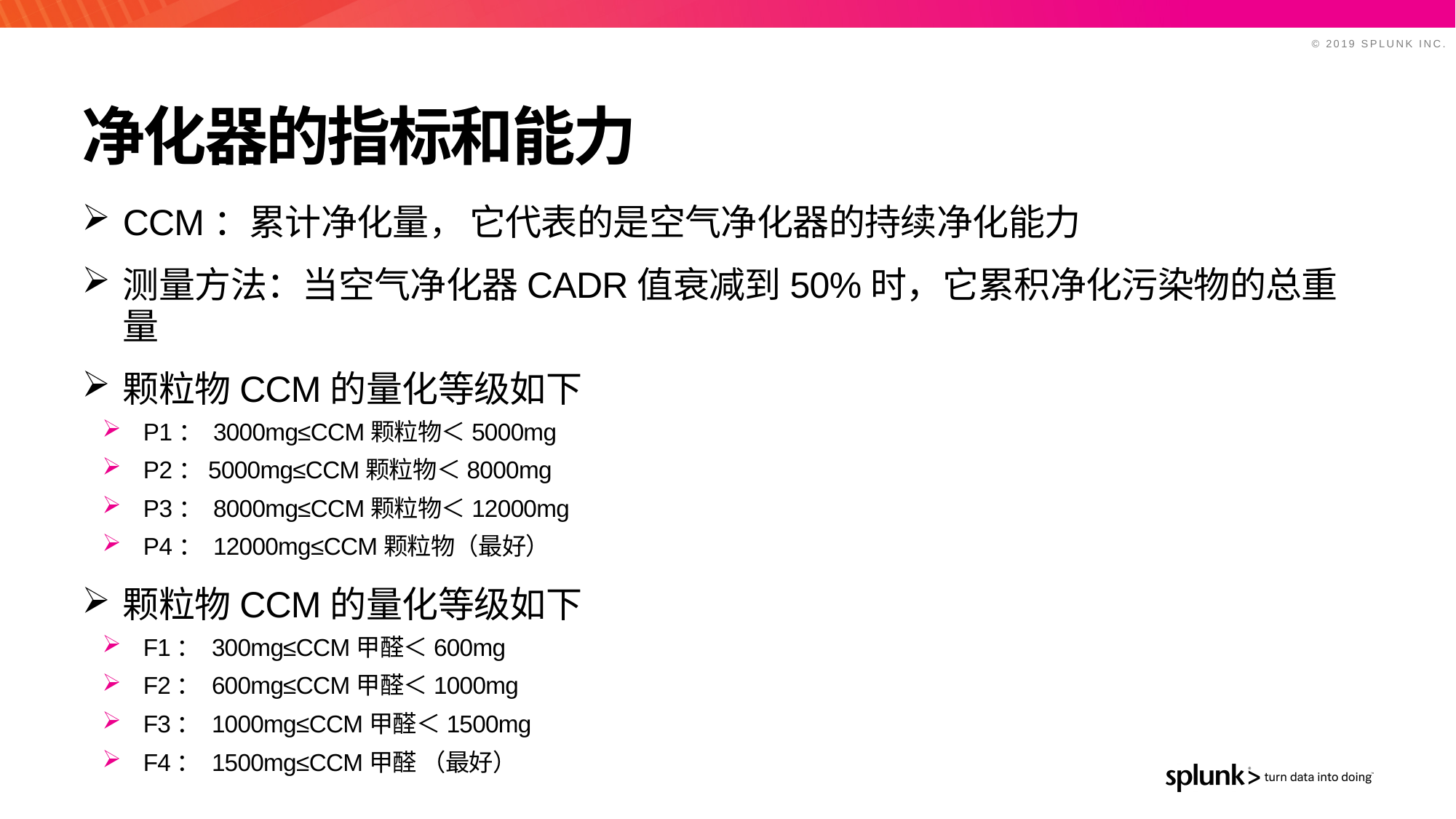

# 净化器的指标和能力
CCM：累计净化量， 它代表的是空气净化器的持续净化能力
测量方法：当空气净化器CADR值衰减到50%时，它累积净化污染物的总重量
颗粒物CCM的量化等级如下
P1： 3000mg≤CCM颗粒物＜5000mg
P2：5000mg≤CCM颗粒物＜8000mg
P3： 8000mg≤CCM颗粒物＜12000mg
P4： 12000mg≤CCM颗粒物（最好）
颗粒物CCM的量化等级如下
F1： 300mg≤CCM甲醛＜600mg
F2： 600mg≤CCM甲醛＜1000mg
F3： 1000mg≤CCM甲醛＜1500mg
F4： 1500mg≤CCM甲醛 （最好）